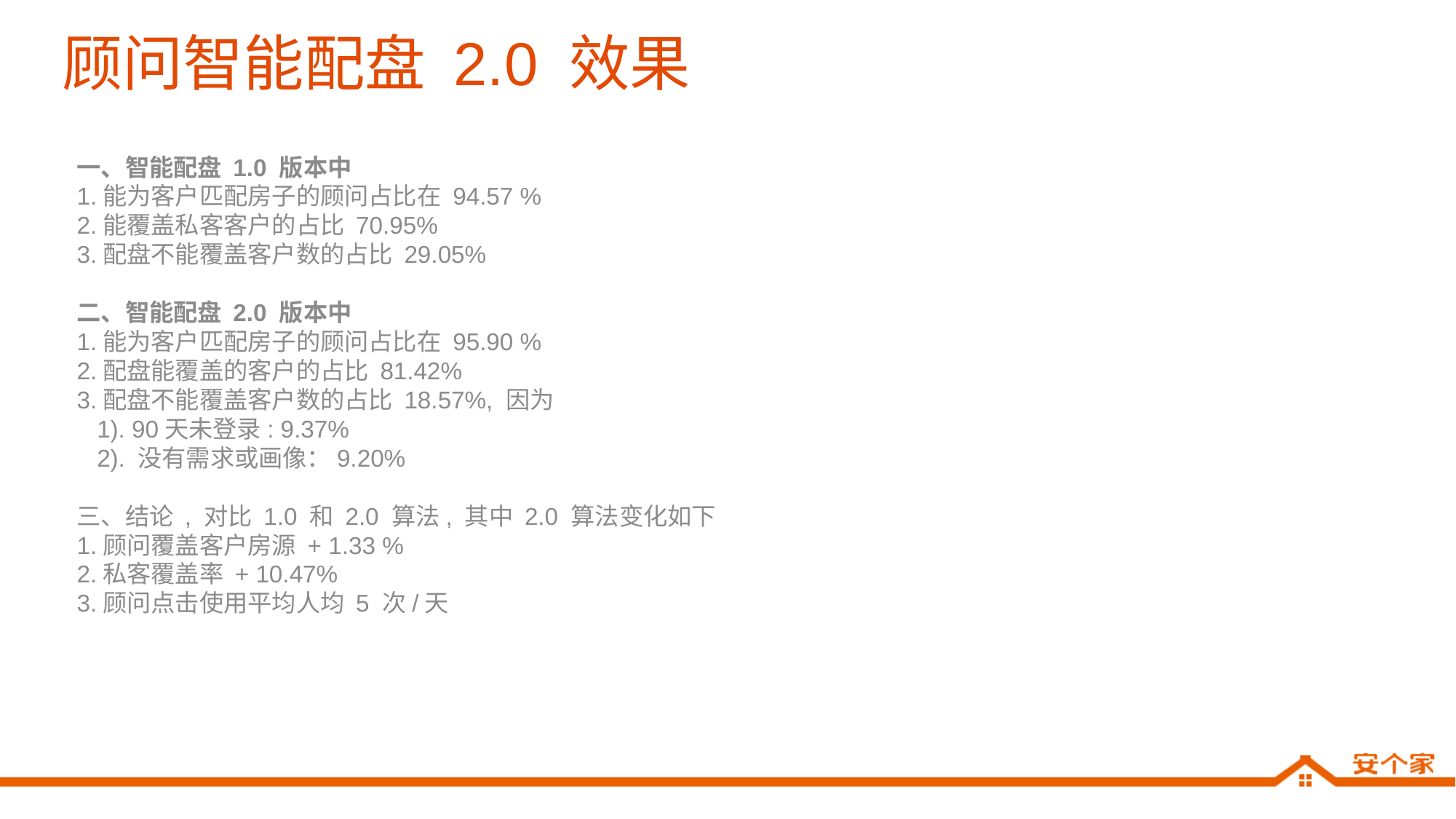

# 顾问智能配盘 2.0 效果
一、智能配盘 1.0 版本中
1.能为客户匹配房子的顾问占比在 94.57 %
2.能覆盖私客客户的占比 70.95%
3.配盘不能覆盖客户数的占比 29.05%

二、智能配盘 2.0 版本中
1.能为客户匹配房子的顾问占比在 95.90 %
2.配盘能覆盖的客户的占比 81.42%
3.配盘不能覆盖客户数的占比 18.57%, 因为
   1). 90天未登录: 9.37%
   2). 没有需求或画像：9.20%

三、结论 , 对比 1.0 和 2.0 算法, 其中 2.0 算法变化如下
1.顾问覆盖客户房源 + 1.33 %
2.私客覆盖率 + 10.47%
3.顾问点击使用平均人均 5 次/天